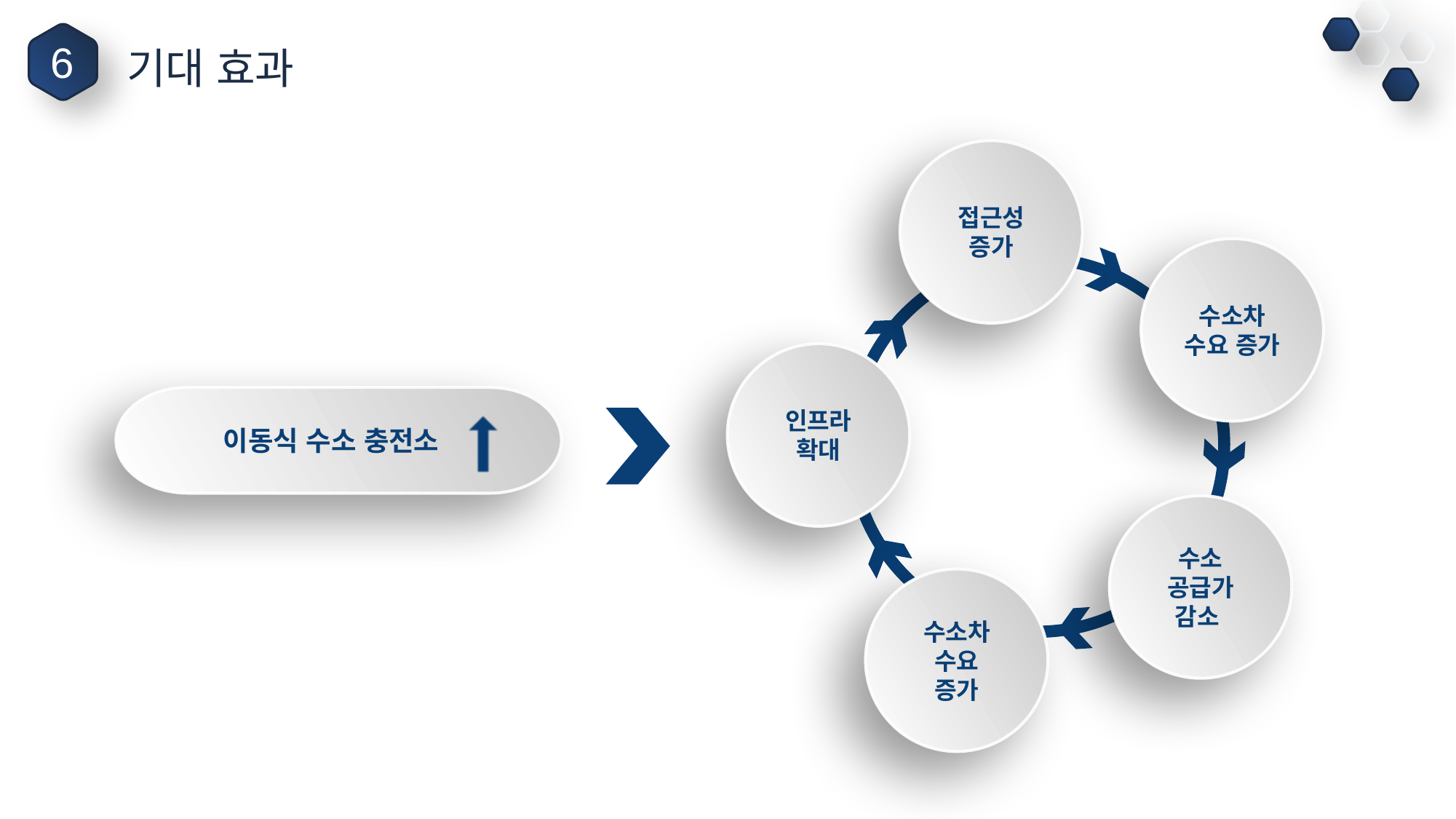

6
기대 효과
접근성
증가
수소차 수요 증가

인프라 확대
수소 공급가
감소
수소차 수요
증가
         이동식 수소 충전소